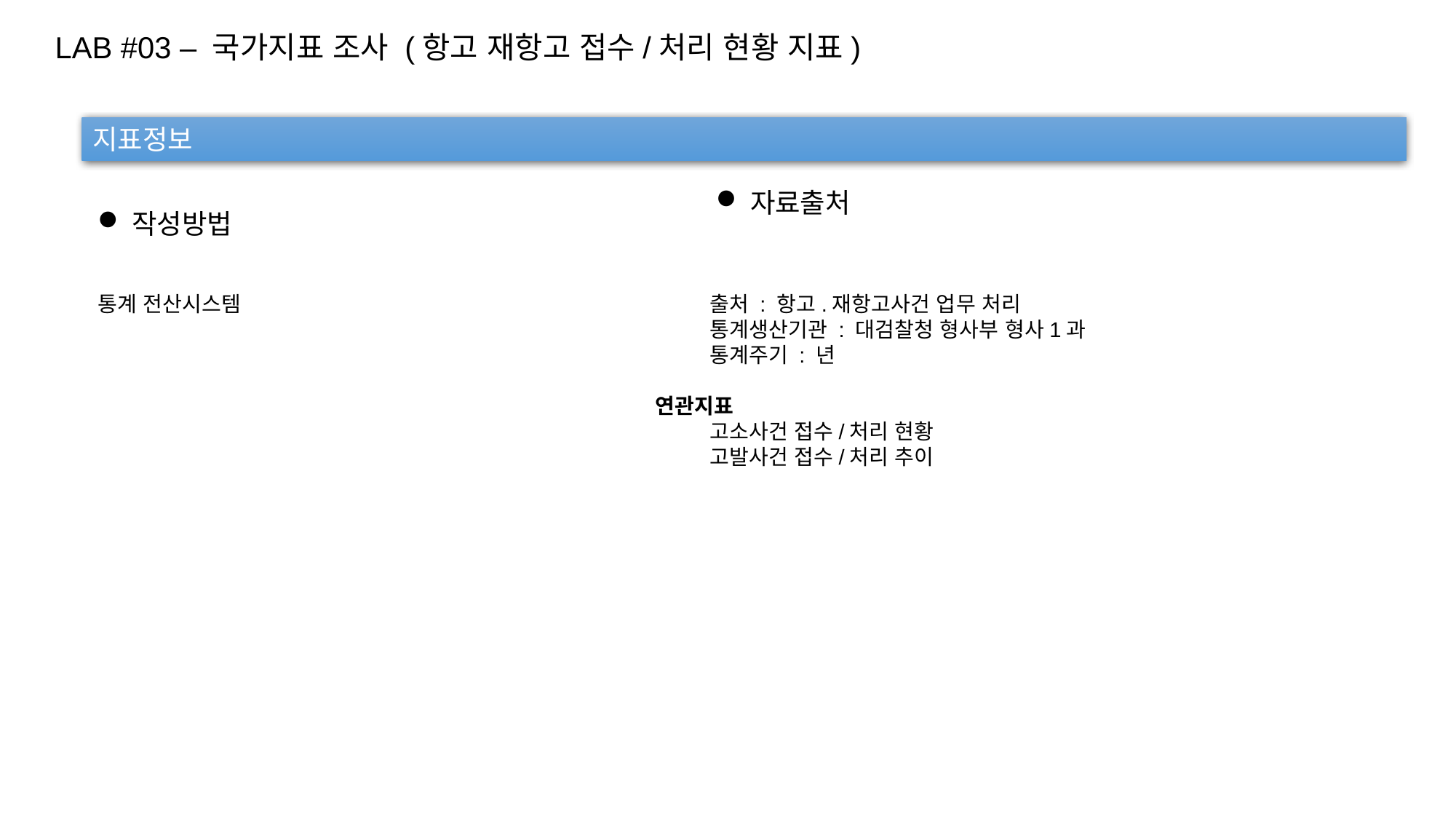

LAB #03 – 국가지표 조사 (항고 재항고 접수/처리 현황 지표)
지표정보
자료출처
작성방법
통계 전산시스템
출처 : 항고.재항고사건 업무 처리
통계생산기관 : 대검찰청 형사부 형사1과
통계주기 : 년

연관지표
고소사건 접수/처리 현황
고발사건 접수/처리 추이